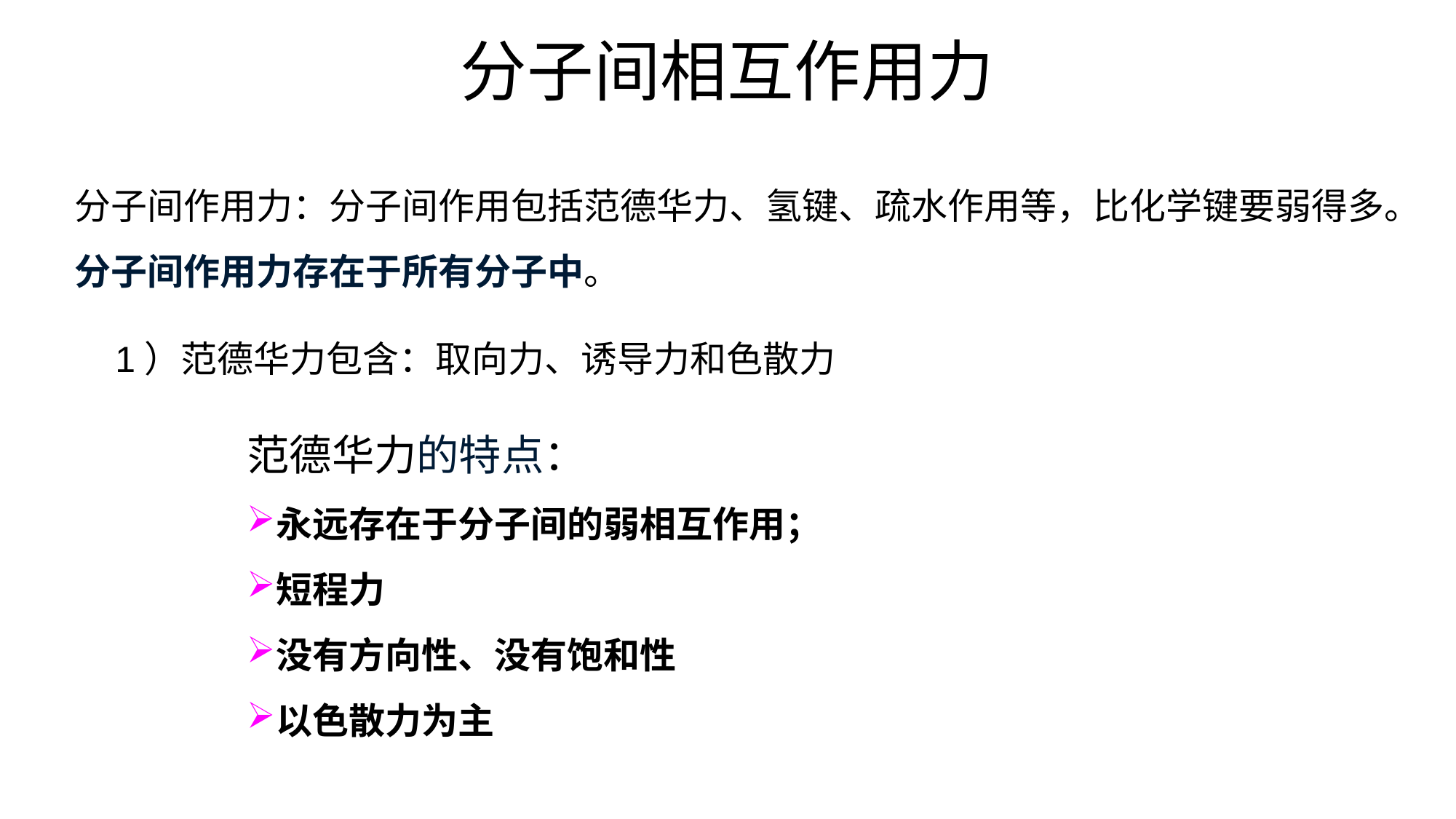

分子间相互作用力
分子间作用力：分子间作用包括范德华力、氢键、疏水作用等，比化学键要弱得多。分子间作用力存在于所有分子中。
1）范德华力包含：取向力、诱导力和色散力
范德华力的特点：
永远存在于分子间的弱相互作用；
短程力
没有方向性、没有饱和性
以色散力为主